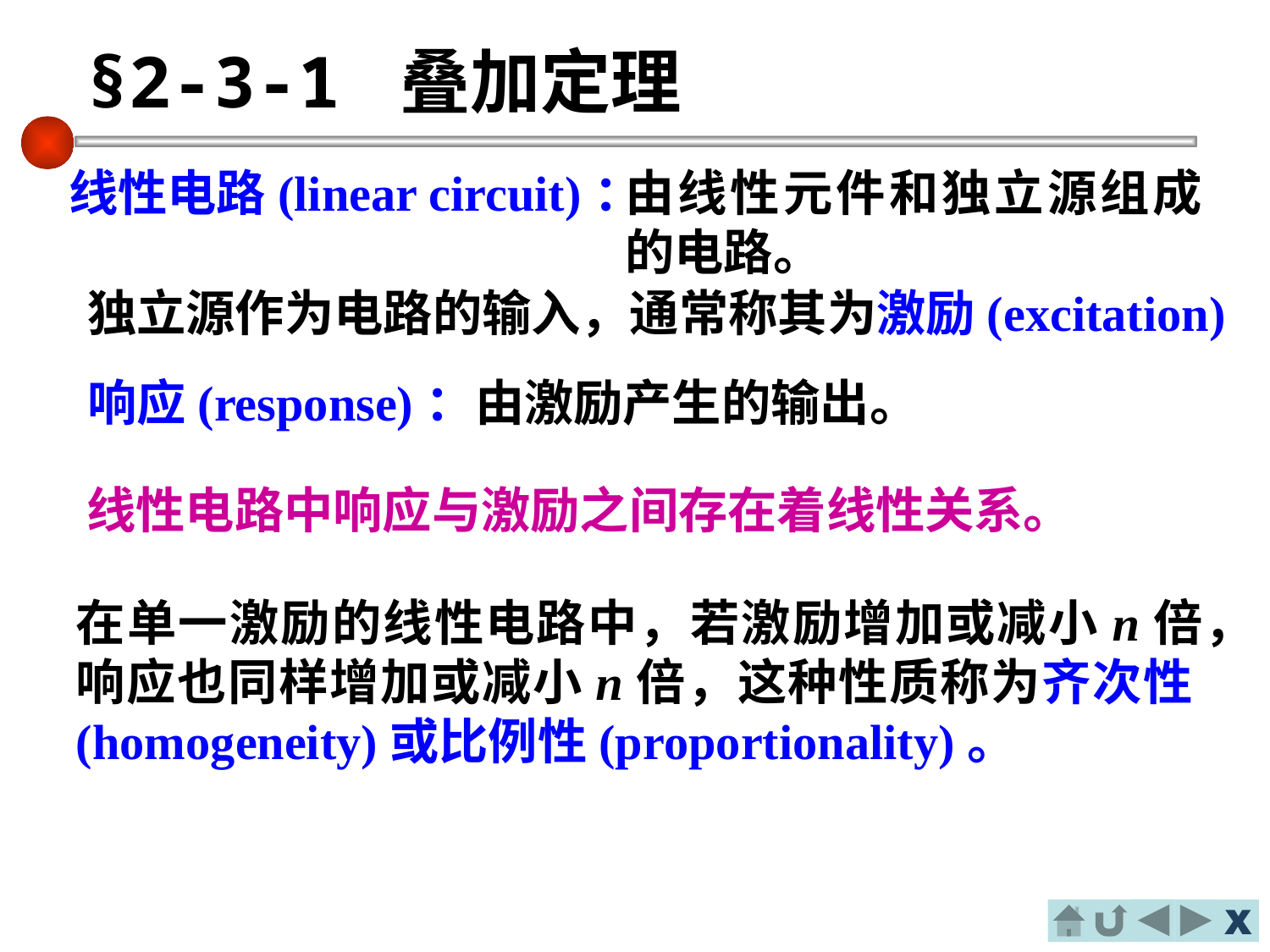

§2-3-1 叠加定理

线性电路(linear circuit)：
由线性元件和独立源组成的电路。
独立源作为电路的输入，通常称其为激励(excitation)
响应(response)：由激励产生的输出。
线性电路中响应与激励之间存在着线性关系。
在单一激励的线性电路中，若激励增加或减小n倍，响应也同样增加或减小n倍，这种性质称为齐次性(homogeneity)或比例性(proportionality)。

X